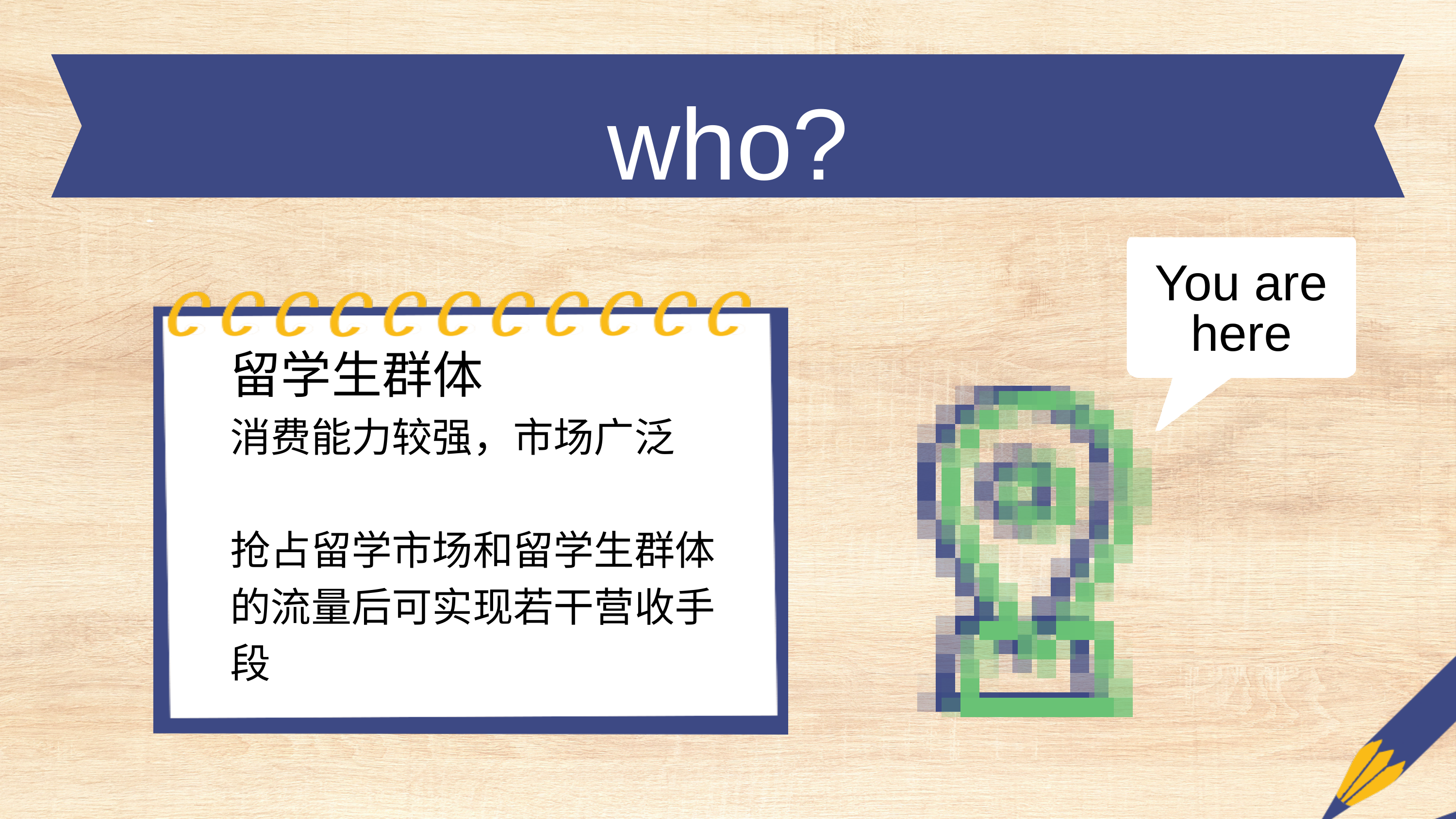

who?

You are here
留学生群体
消费能力较强，市场广泛

抢占留学市场和留学生群体的流量后可实现若干营收手段